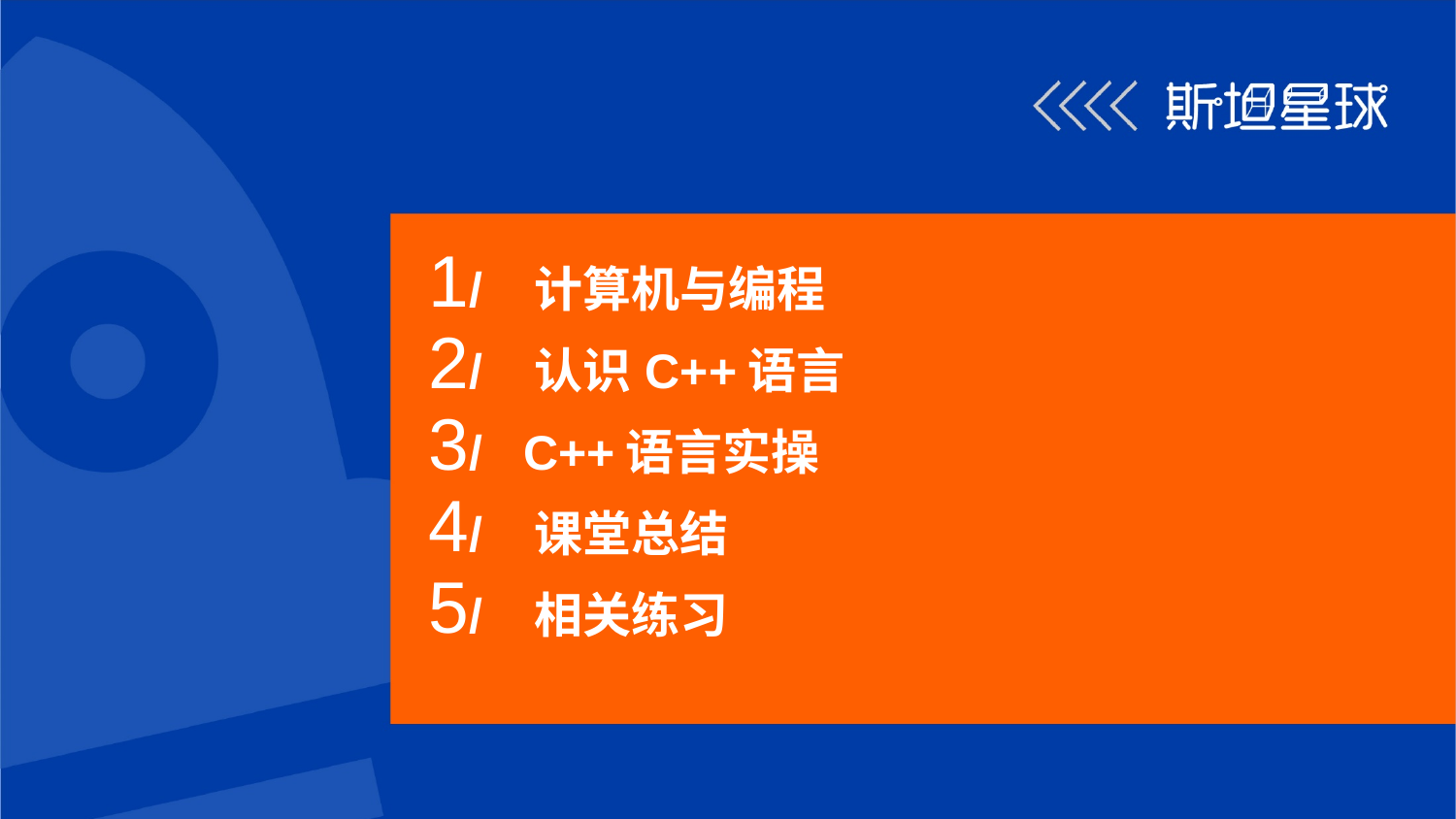

1/   计算机与编程
2/   认识C++语言
3/   C++语言实操
4/   课堂总结
5/   相关练习